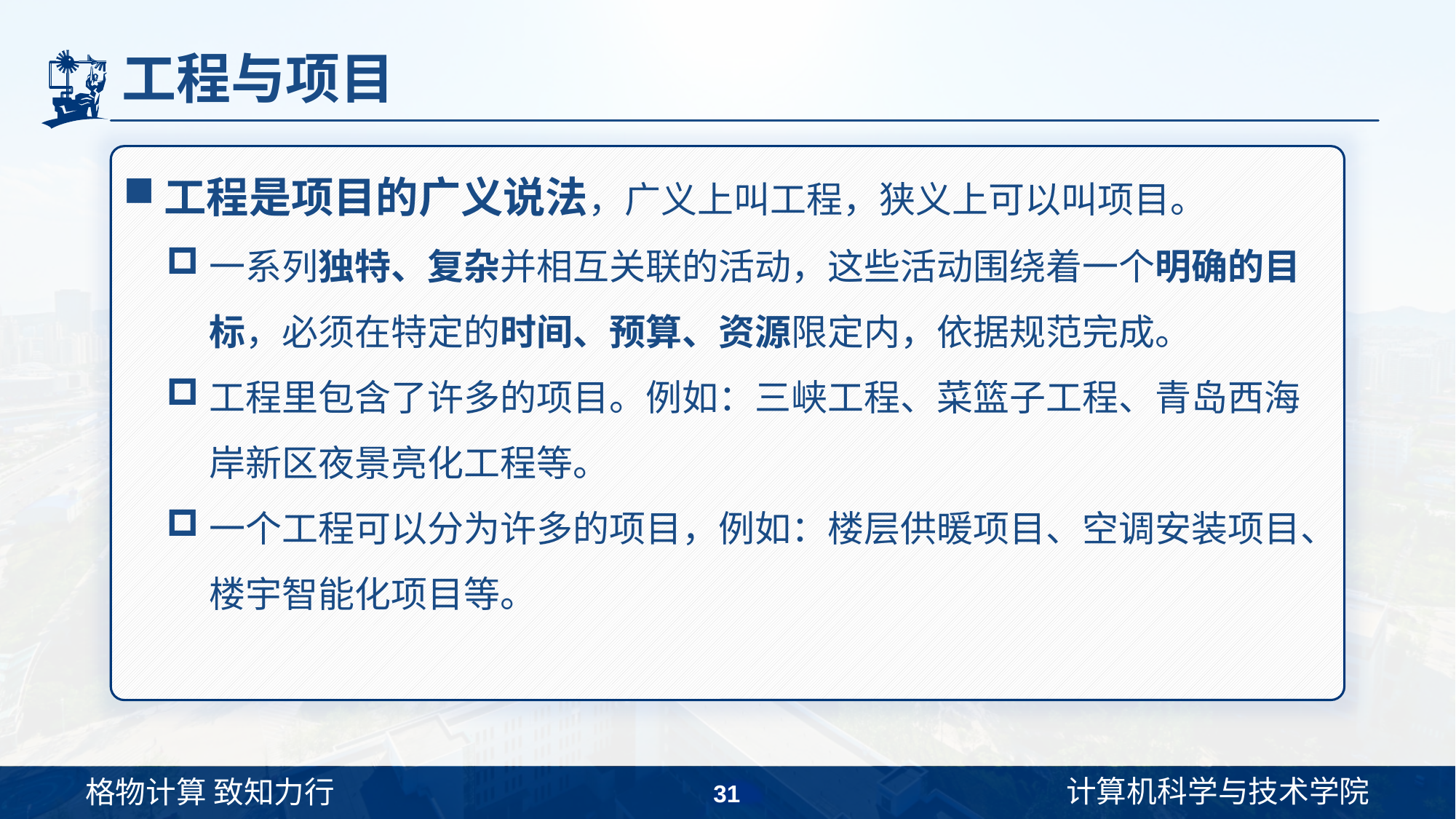

# 工程与项目
工程是项目的广义说法，广义上叫工程，狭义上可以叫项目。
一系列独特、复杂并相互关联的活动，这些活动围绕着一个明确的目标，必须在特定的时间、预算、资源限定内，依据规范完成。
工程里包含了许多的项目。例如：三峡工程、菜篮子工程、青岛西海岸新区夜景亮化工程等。
一个工程可以分为许多的项目，例如：楼层供暖项目、空调安装项目、楼宇智能化项目等。
31